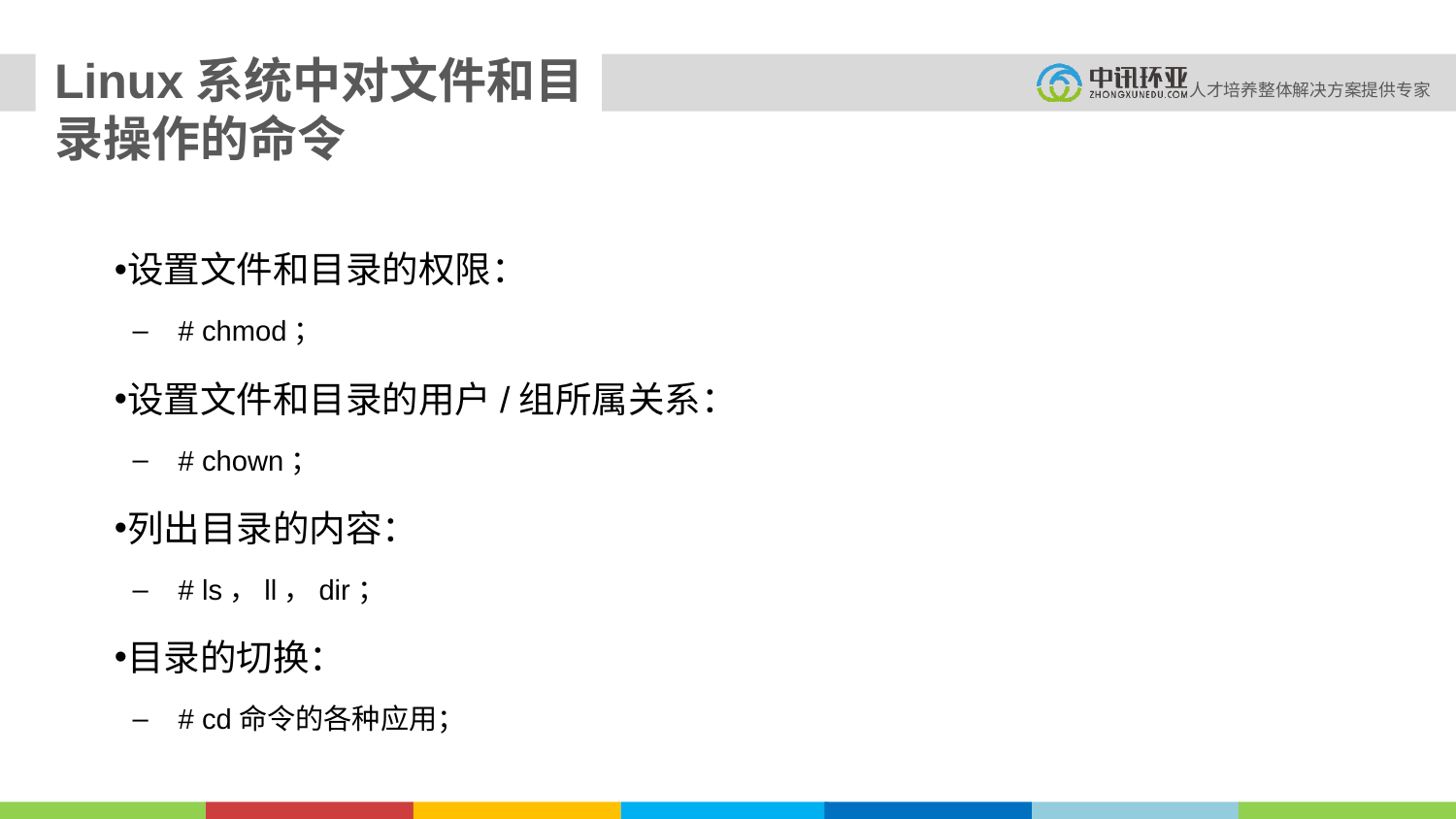

Linux系统中对文件和目录操作的命令
设置文件和目录的权限：
# chmod；
设置文件和目录的用户/组所属关系：
# chown；
列出目录的内容：
# ls，ll，dir；
目录的切换：
# cd命令的各种应用；